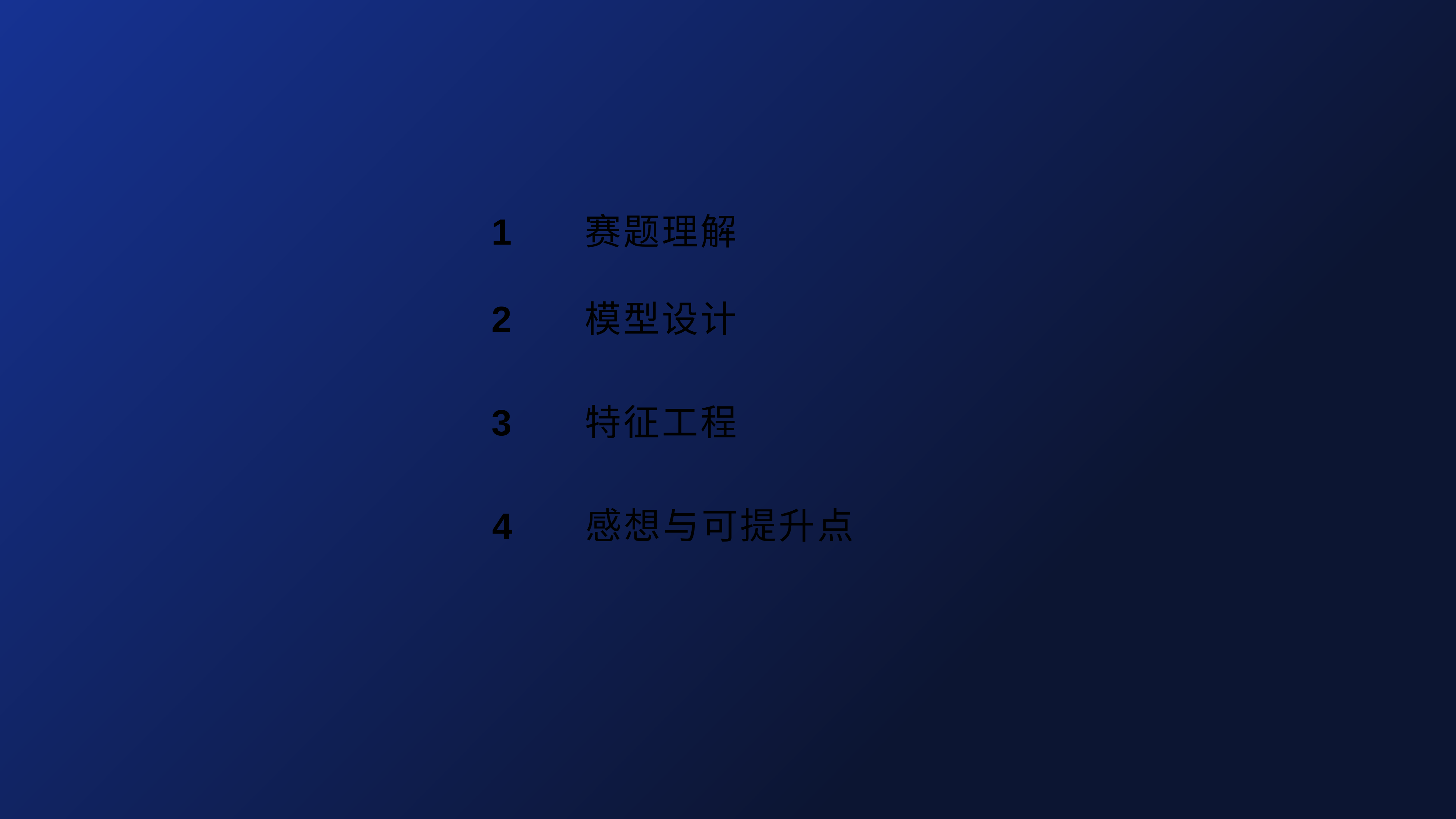

1     赛题理解
2     模型设计
3     特征工程
4     感想与可提升点